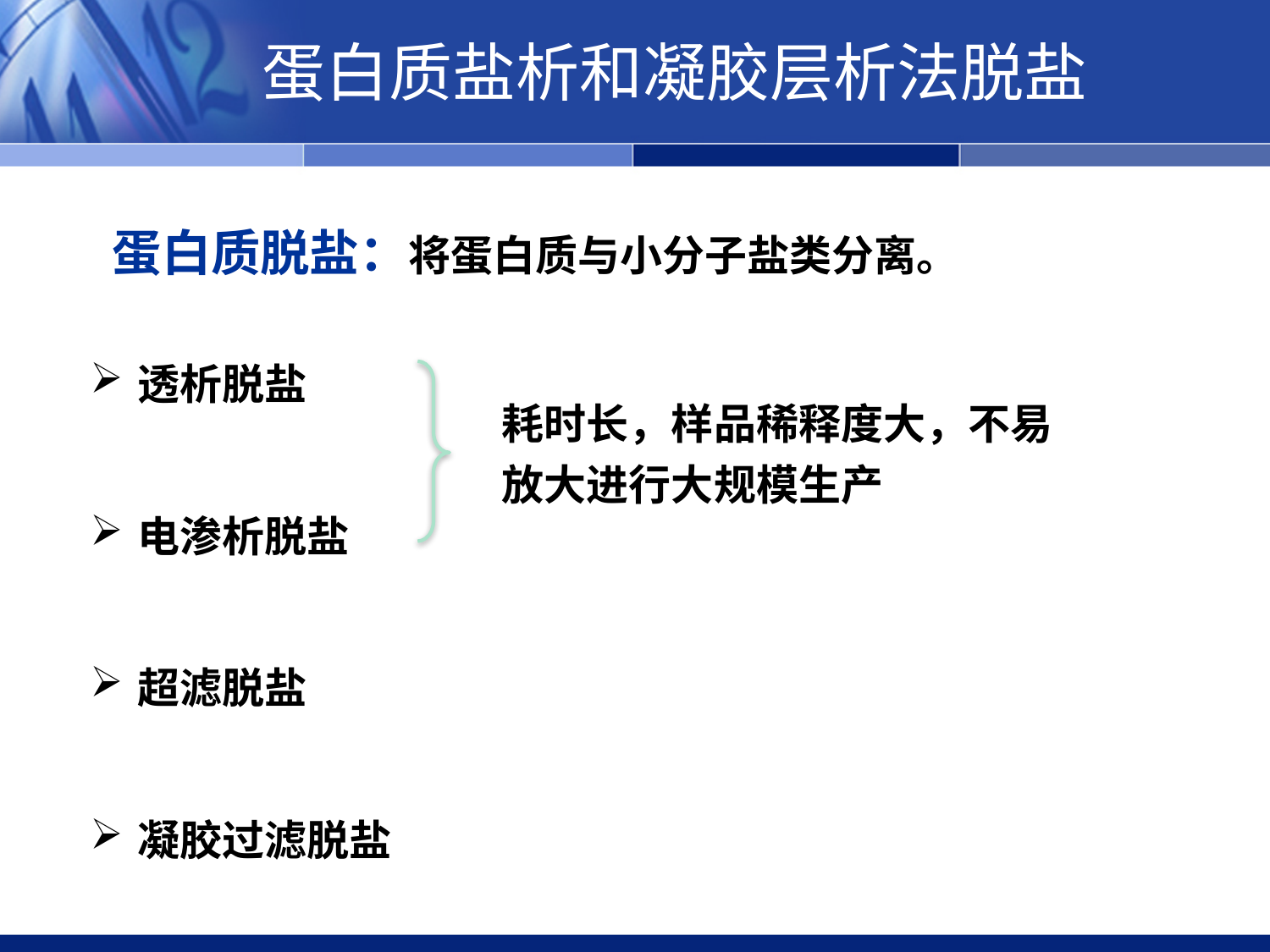

蛋白质盐析和凝胶层析法脱盐
蛋白质脱盐：将蛋白质与小分子盐类分离。
透析脱盐

电渗析脱盐

超滤脱盐

凝胶过滤脱盐

耗时长，样品稀释度大，不易
放大进行大规模生产